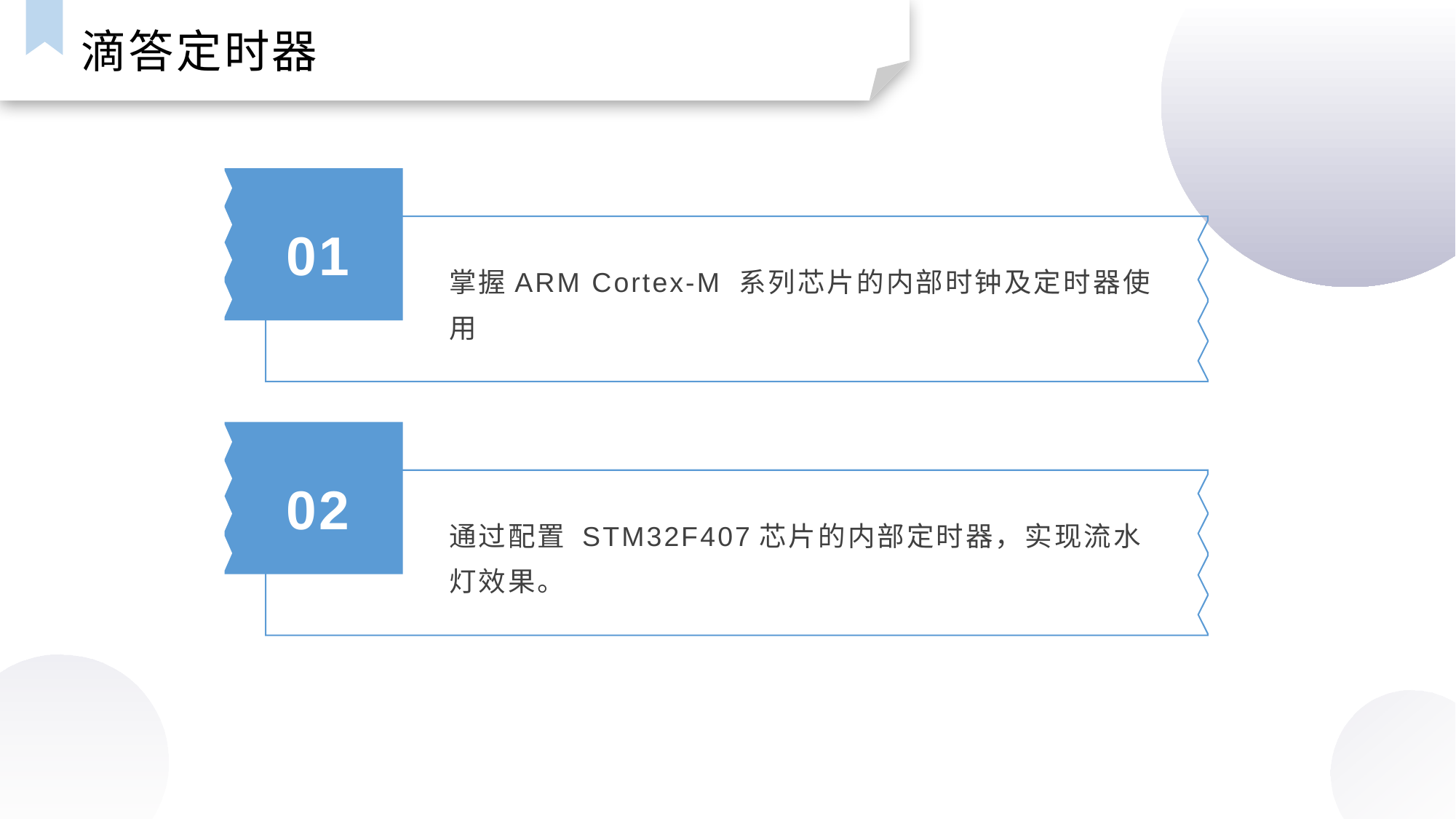

滴答定时器

01

掌握ARM Cortex-M 系列芯片的内部时钟及定时器使用

02

通过配置 STM32F407芯片的内部定时器，实现流水灯效果。